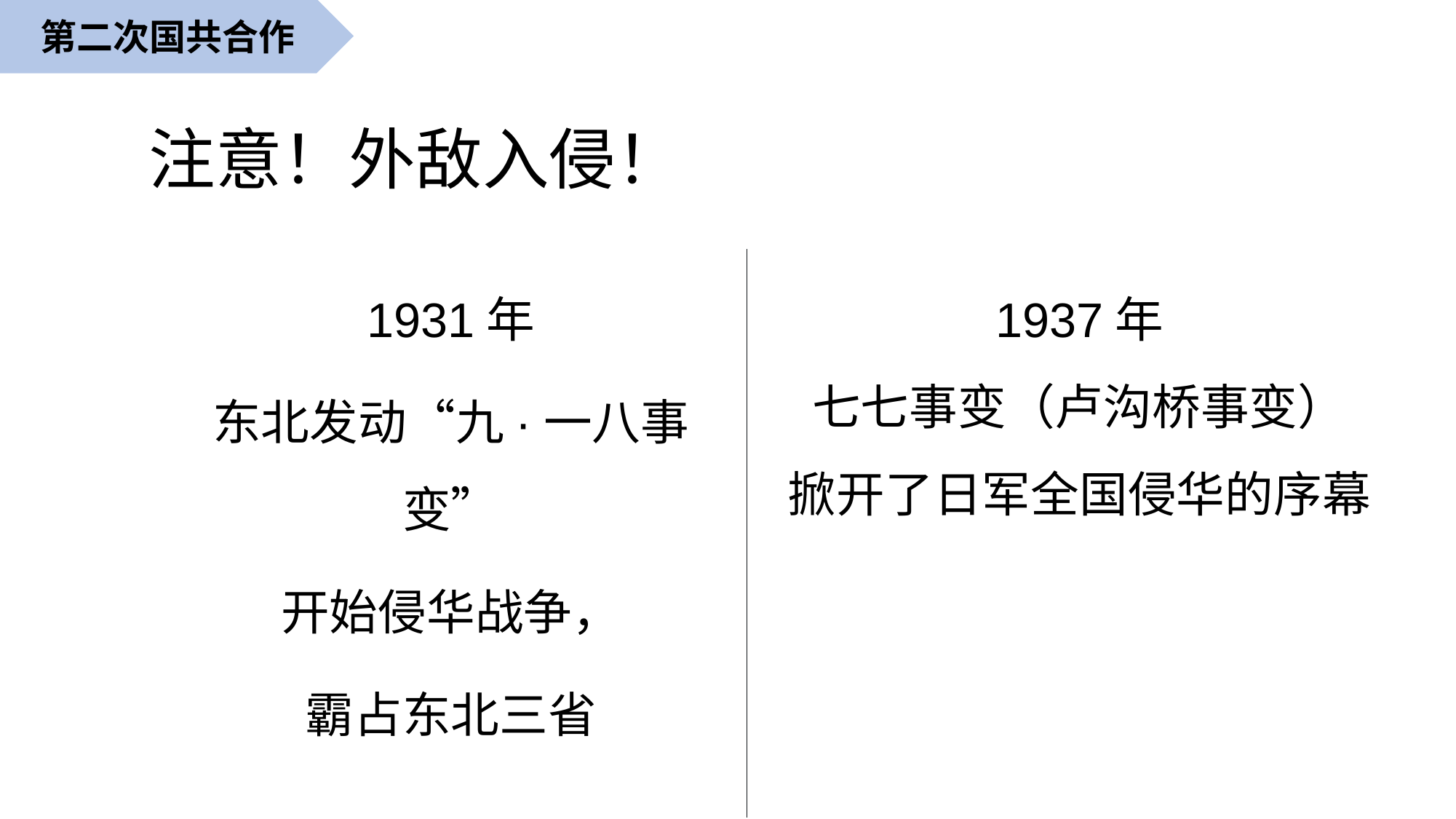

第二次国共合作
# 注意！外敌入侵！
1931年
东北发动“九·一八事变”
开始侵华战争，
霸占东北三省

1937年
七七事变（卢沟桥事变）
掀开了日军全国侵华的序幕